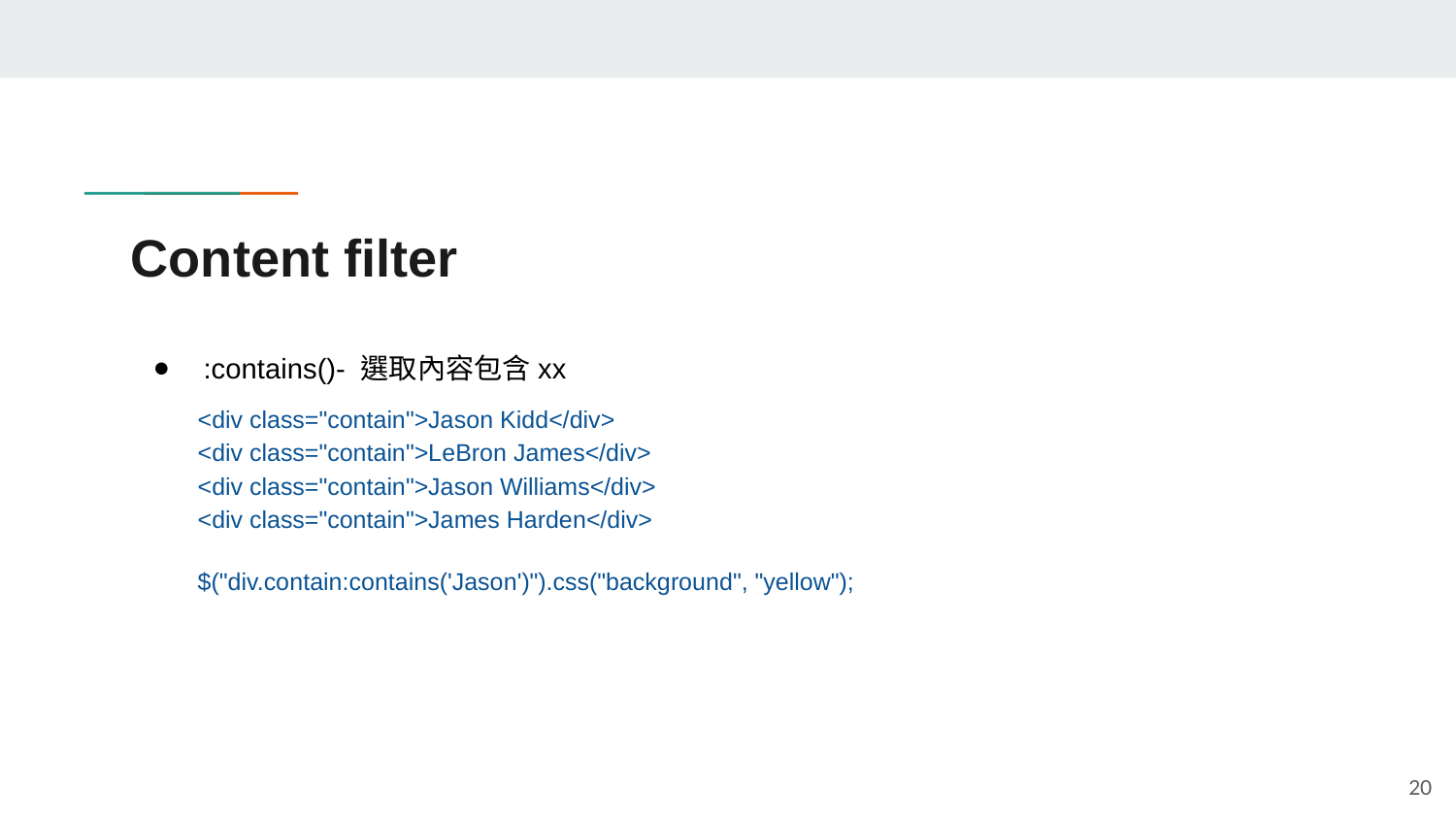

# Content filter
:contains()- 選取內容包含xx

<div class="contain">Jason Kidd</div>
<div class="contain">LeBron James</div>
<div class="contain">Jason Williams</div>
<div class="contain">James Harden</div>

$("div.contain:contains('Jason')").css("background", "yellow");

20